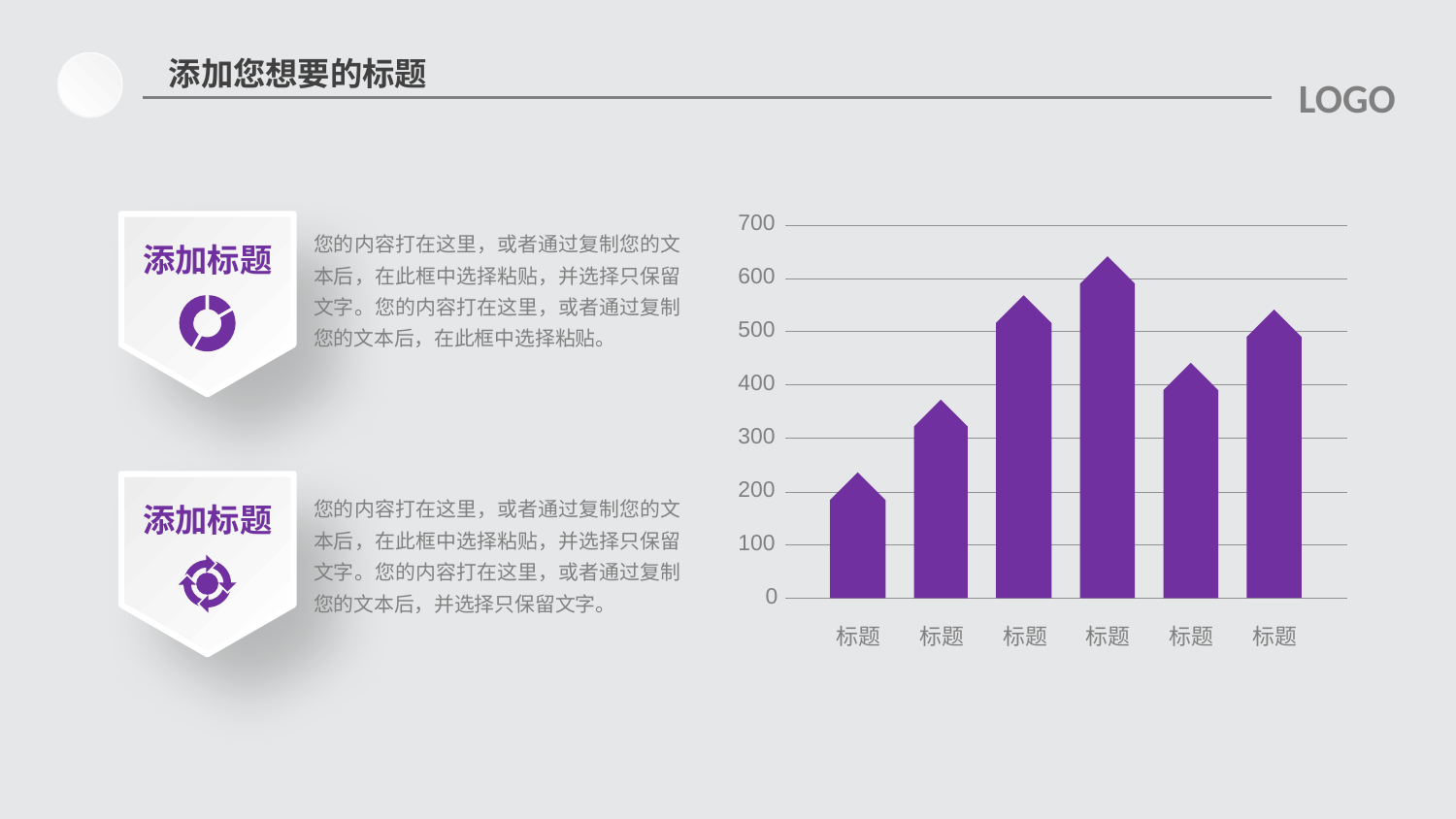

添加您想要的标题

LOGO
700
添加标题
您的内容打在这里，或者通过复制您的文本后，在此框中选择粘贴，并选择只保留文字。您的内容打在这里，或者通过复制您的文本后，在此框中选择粘贴。

600

500

400

300

200

添加标题
您的内容打在这里，或者通过复制您的文本后，在此框中选择粘贴，并选择只保留文字。您的内容打在这里，或者通过复制您的文本后，并选择只保留文字。

100

0

标题
标题
标题
标题
标题
标题